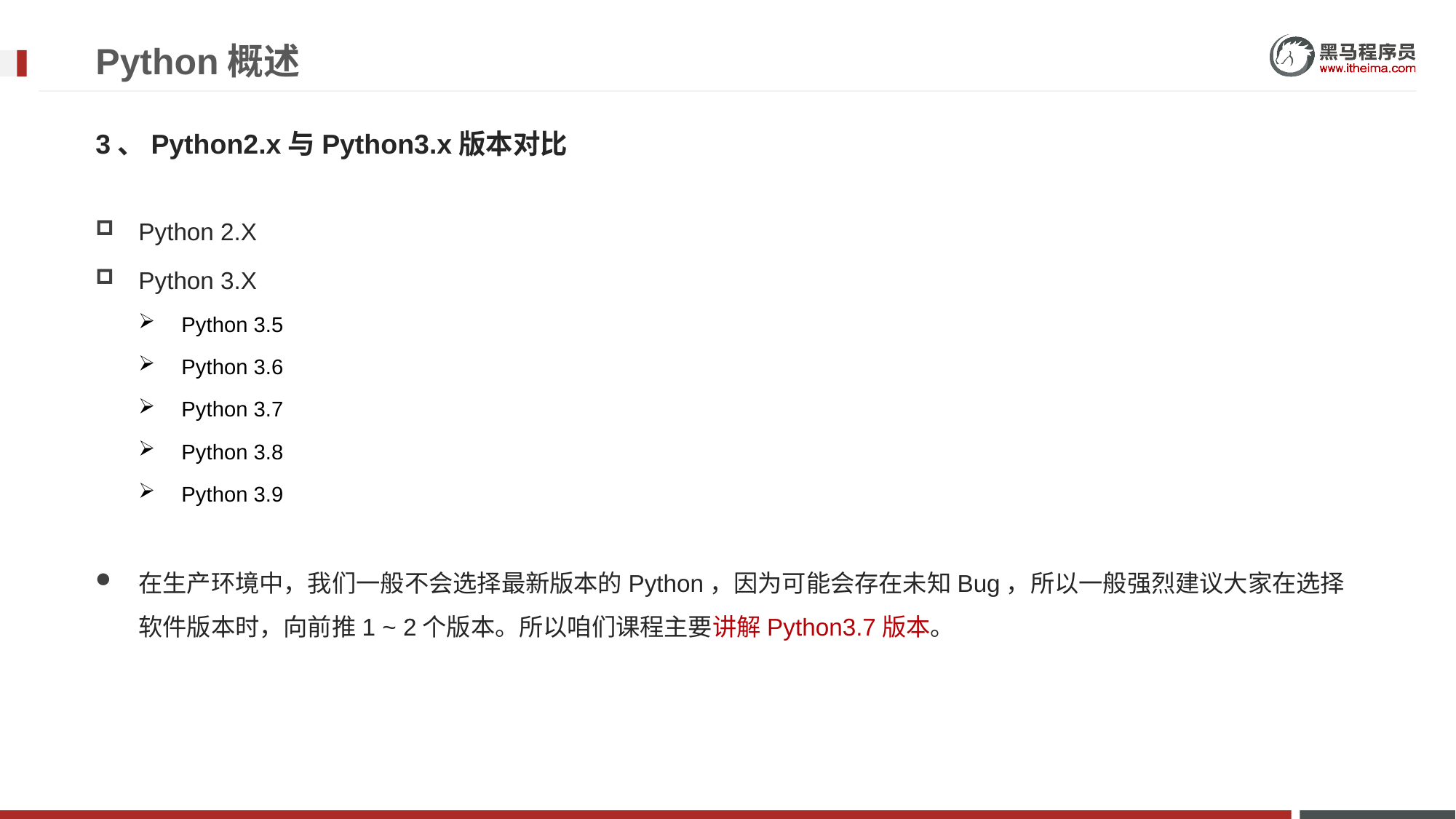

# Python概述
3、Python2.x与Python3.x版本对比
Python 2.X
Python 3.X
Python 3.5
Python 3.6
Python 3.7
Python 3.8
Python 3.9

在生产环境中，我们⼀般不会选择最新版本的Python，因为可能会存在未知Bug，所以⼀般强烈建议大家在选择软件版本时，向前推1 ~ 2个版本。所以咱们课程主要讲解Python3.7版本。